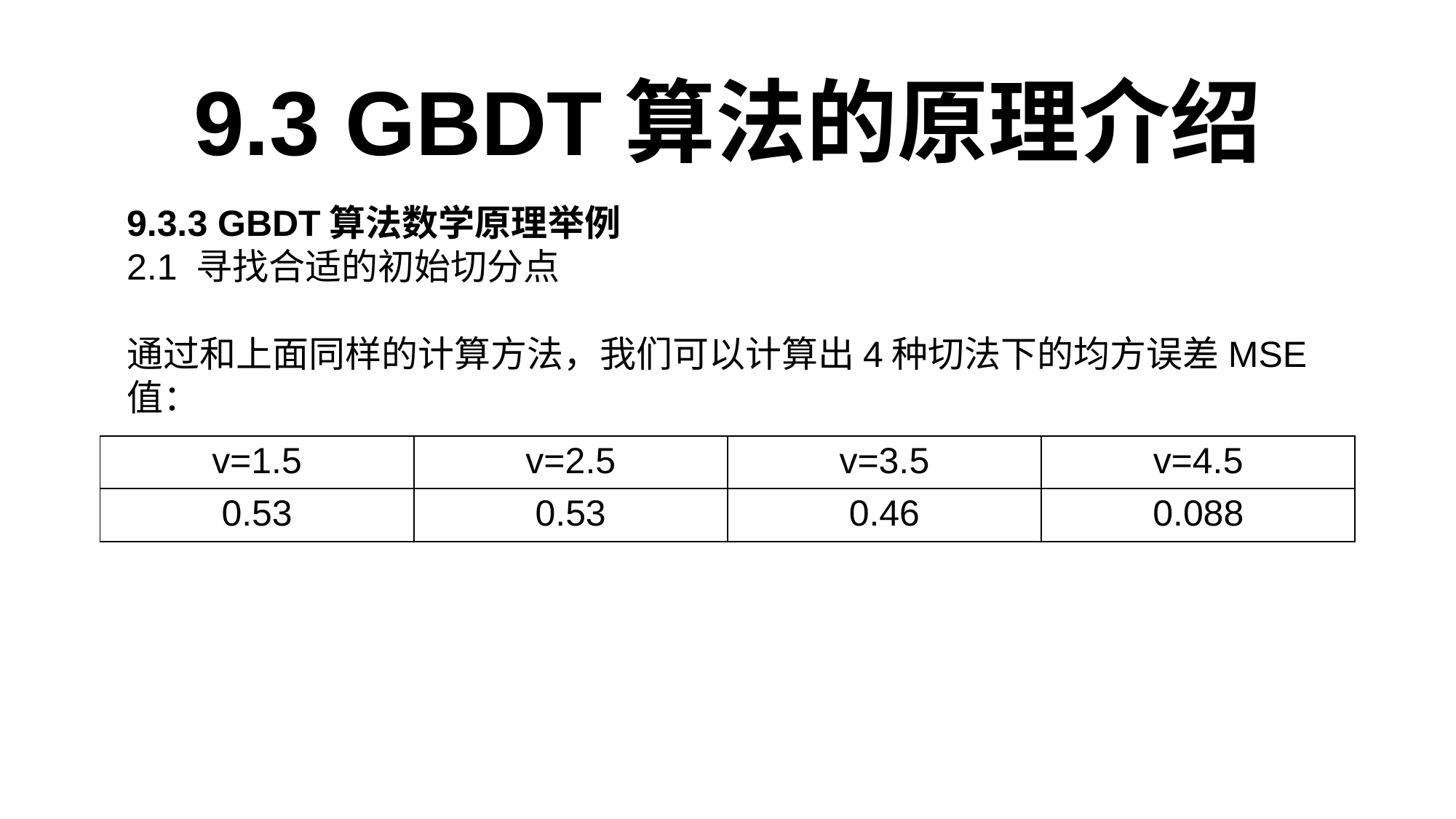

9.3 GBDT算法的原理介绍
9.3.3 GBDT算法数学原理举例
2.1 寻找合适的初始切分点

通过和上面同样的计算方法，我们可以计算出4种切法下的均方误差MSE值：

| v=1.5 | v=2.5 | v=3.5 | v=4.5 |
| --- | --- | --- | --- |
| 0.53 | 0.53 | 0.46 | 0.088 |